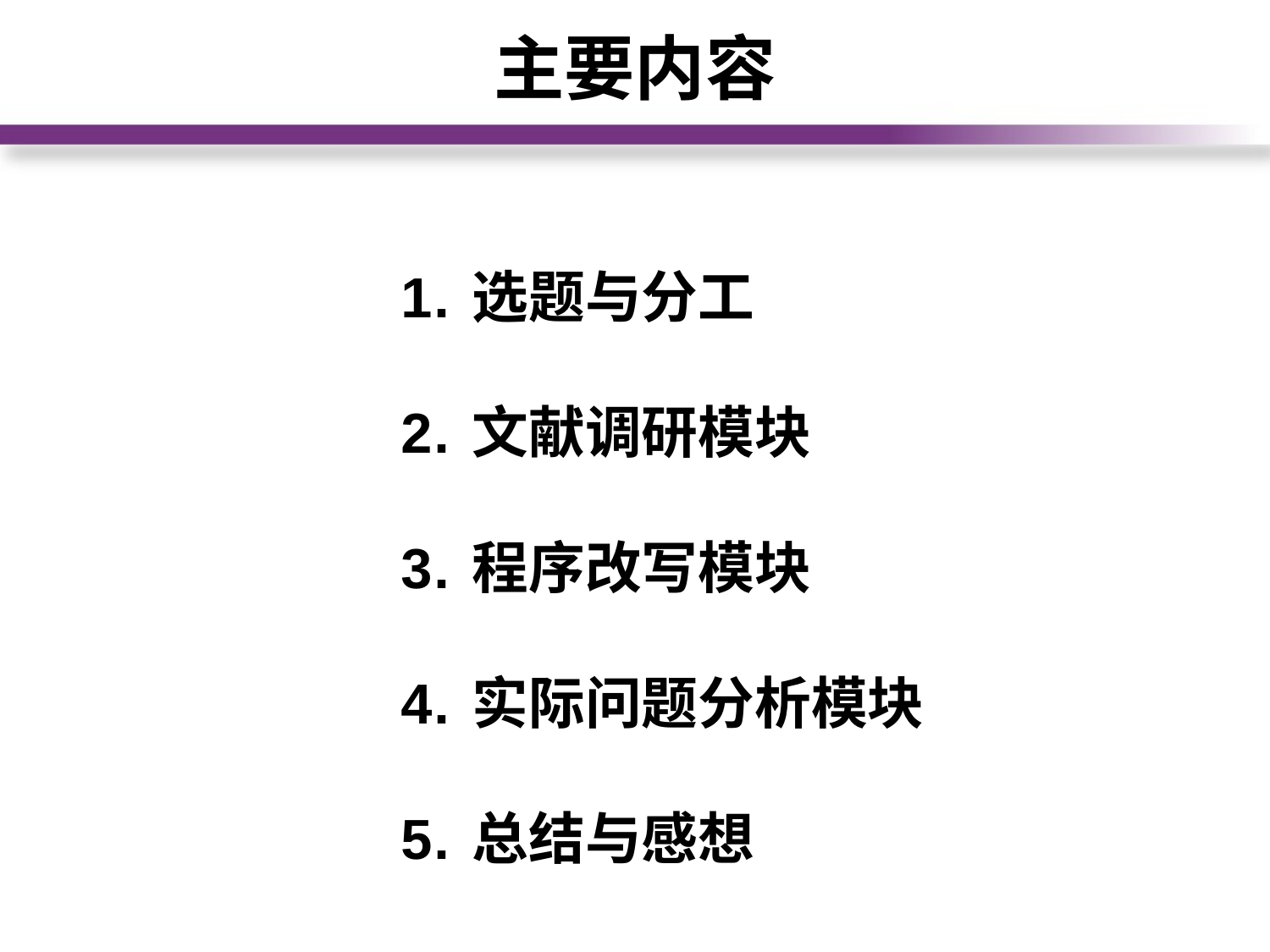

主要内容
选题与分工
文献调研模块
程序改写模块
实际问题分析模块
总结与感想